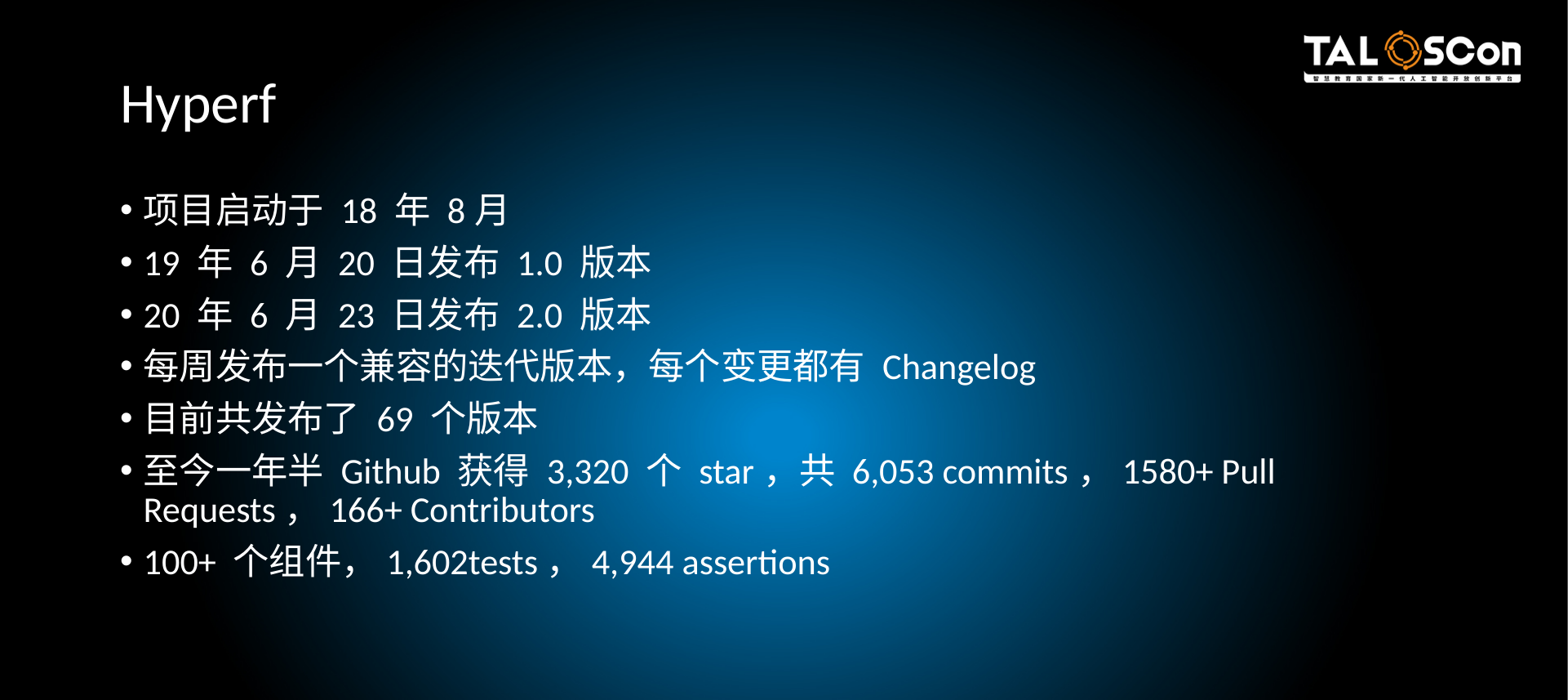

# Hyperf
项目启动于 18 年 8月
19 年 6 月 20 日发布 1.0 版本
20 年 6 月 23 日发布 2.0 版本
每周发布一个兼容的迭代版本，每个变更都有 Changelog
目前共发布了 69 个版本
至今一年半 Github 获得 3,320 个 star，共 6,053 commits，1580+ Pull Requests，166+ Contributors
100+ 个组件，1,602tests，4,944 assertions